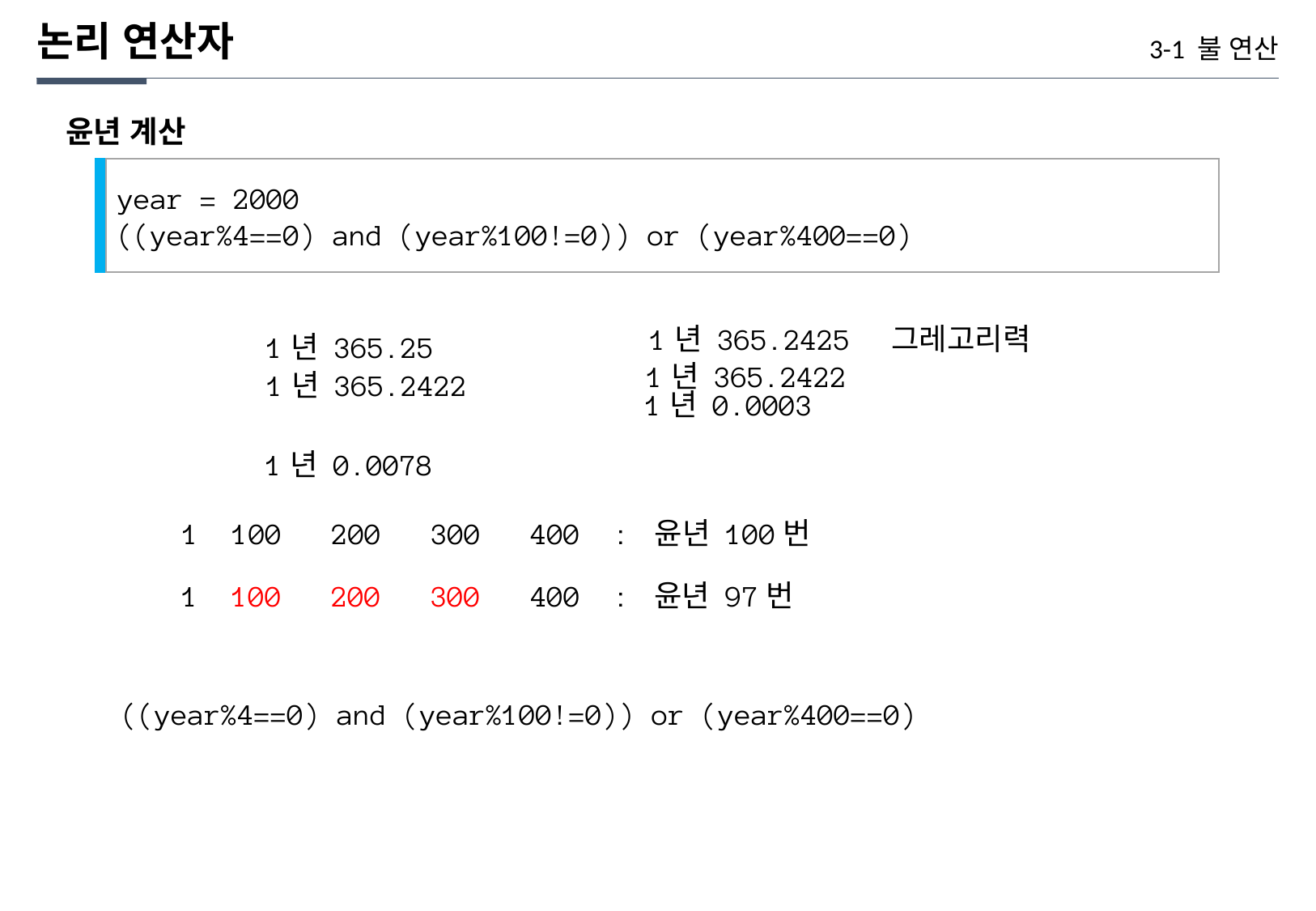

논리 연산자
3-1 불 연산
윤년 계산

year = 2000
((year%4==0) and (year%100!=0)) or (year%400==0)
1년 365.2425  그레고리력
1년 365.25
1년 365.2422
1년 365.2422
1년 0.0003
1년 0.0078
1  100   200   300   400  : 윤년 100번
1  100   200   300   400  : 윤년 97번
((year%4==0) and (year%100!=0)) or (year%400==0)